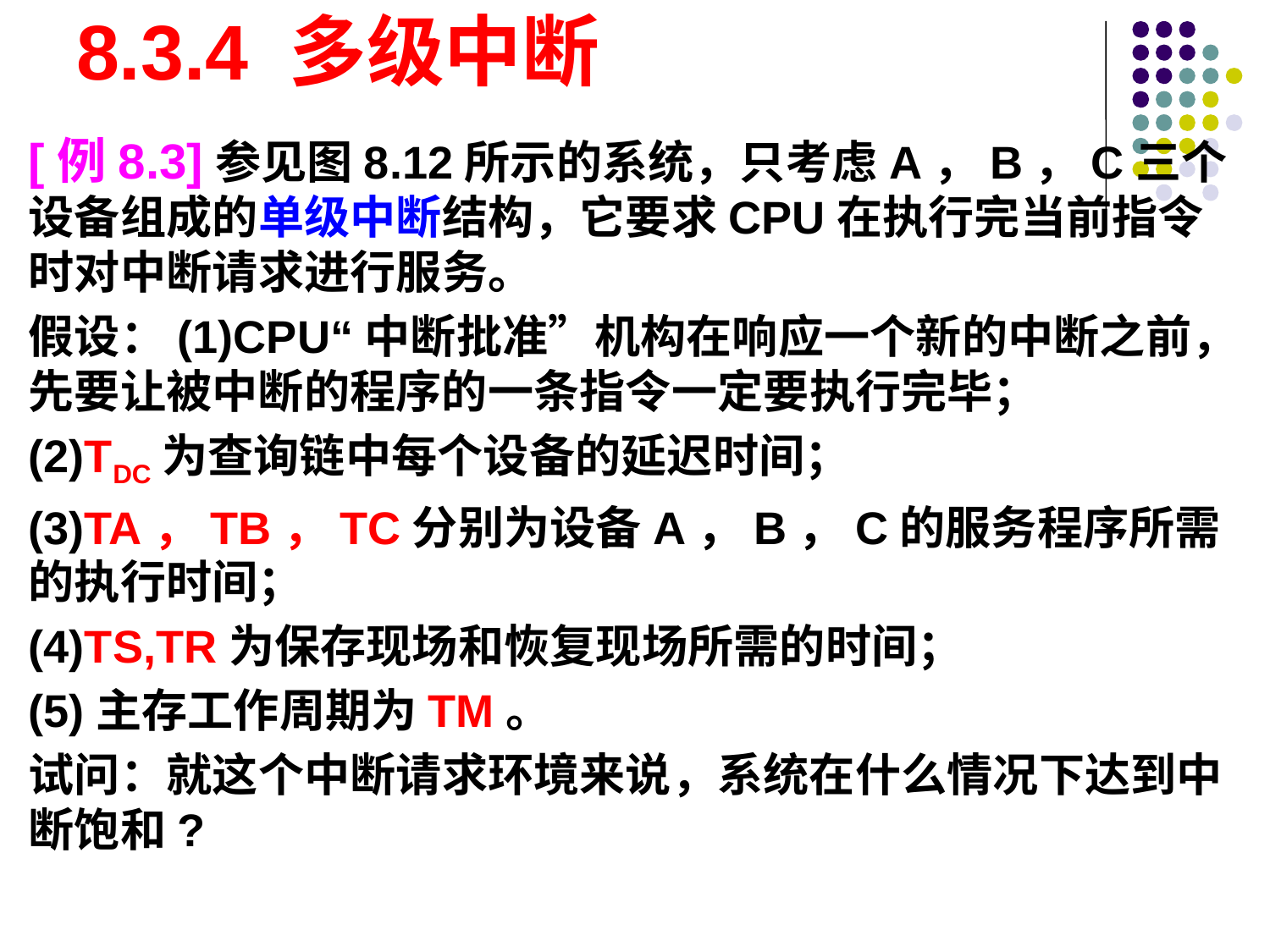

# 8.3.4 多级中断
[例8.3]参见图8.12所示的系统，只考虑A，B，C三个设备组成的单级中断结构，它要求CPU在执行完当前指令时对中断请求进行服务。
假设：(1)CPU“中断批准”机构在响应一个新的中断之前，先要让被中断的程序的一条指令一定要执行完毕；
(2)TDC为查询链中每个设备的延迟时间；
(3)TA，TB，TC分别为设备A，B，C的服务程序所需的执行时间；
(4)TS,TR为保存现场和恢复现场所需的时间；
(5)主存工作周期为TM。
试问：就这个中断请求环境来说，系统在什么情况下达到中断饱和?
46